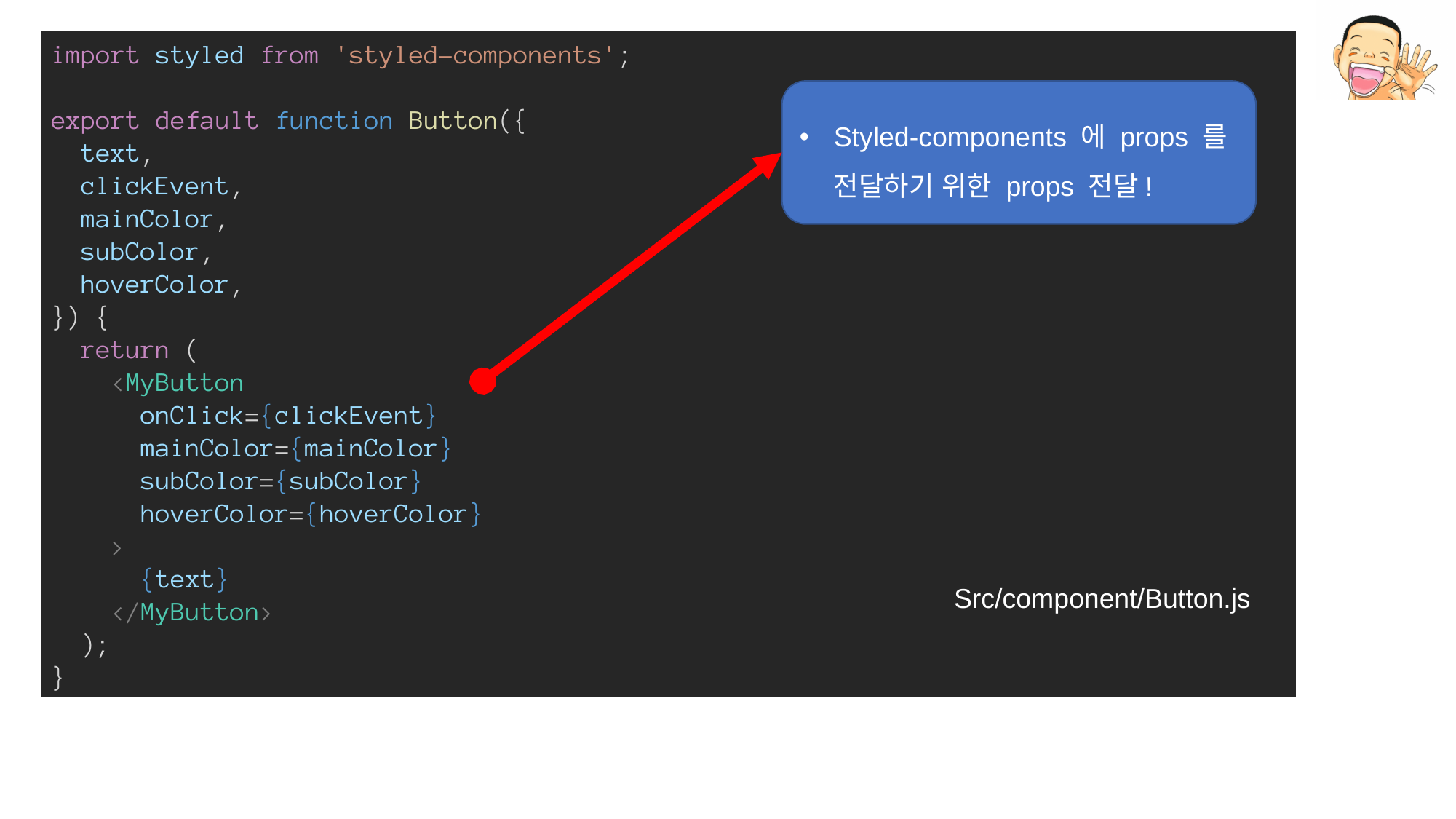

import styled from 'styled-components';

export default function Button({
  text,
  clickEvent,
  mainColor,
  subColor,
  hoverColor,
}) {
  return (
    <MyButton
      onClick={clickEvent}
      mainColor={mainColor}
      subColor={subColor}
      hoverColor={hoverColor}
    >
      {text}
    </MyButton>
  );
}
Styled-components 에 props 를 전달하기 위한 props 전달!
Src/component/Button.js